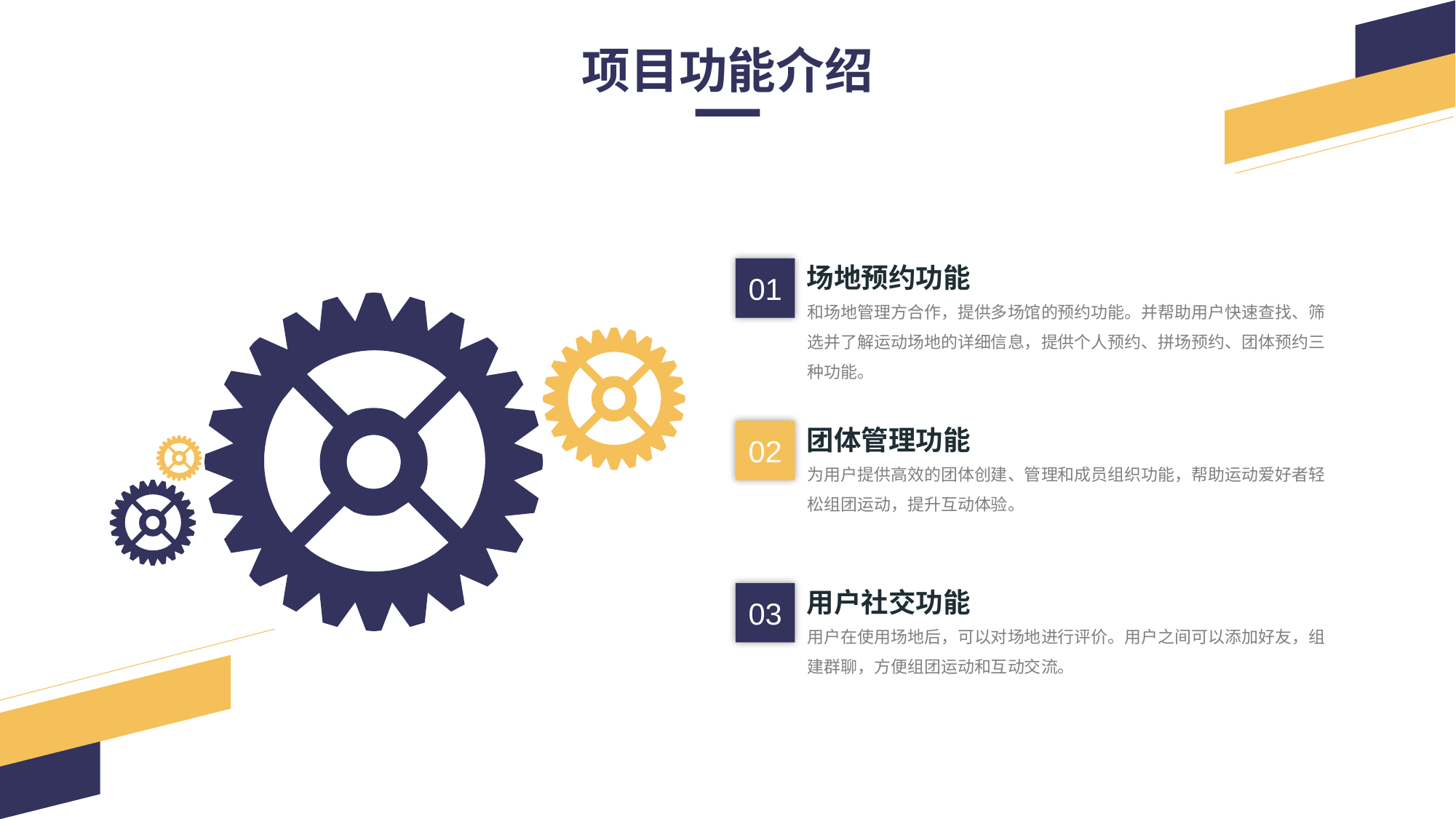

项目功能介绍

场地预约功能
01
和场地管理方合作，提供多场馆的预约功能。并帮助用户快速查找、筛选并了解运动场地的详细信息，提供个人预约、拼场预约、团体预约三种功能。

团体管理功能
02
为用户提供高效的团体创建、管理和成员组织功能，帮助运动爱好者轻松组团运动，提升互动体验。
用户社交功能
03
用户在使用场地后，可以对场地进行评价。用户之间可以添加好友，组建群聊，方便组团运动和互动交流。